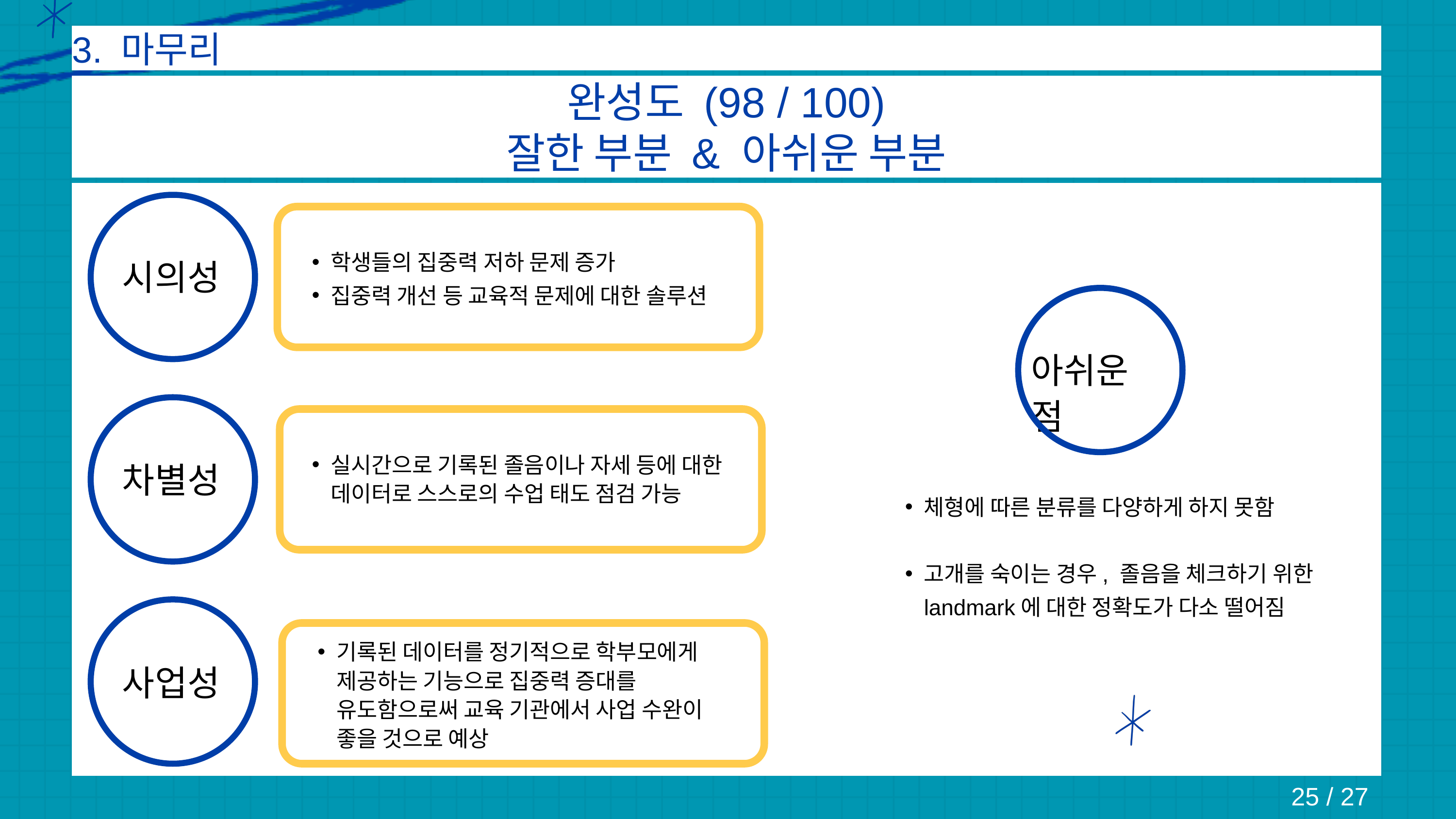

3. 마무리
완성도 (98 / 100)
잘한 부분 & 아쉬운 부분

학생들의 집중력 저하 문제 증가
집중력 개선 등 교육적 문제에 대한 솔루션
시의성

아쉬운 점

실시간으로 기록된 졸음이나 자세 등에 대한 데이터로 스스로의 수업 태도 점검 가능

체형에 따른 분류를 다양하게 하지 못함

고개를 숙이는 경우, 졸음을 체크하기 위한 landmark에 대한 정확도가 다소 떨어짐
차별성

기록된 데이터를 정기적으로 학부모에게 제공하는 기능으로 집중력 증대를 유도함으로써 교육 기관에서 사업 수완이 좋을 것으로 예상
사업성

25 / 27